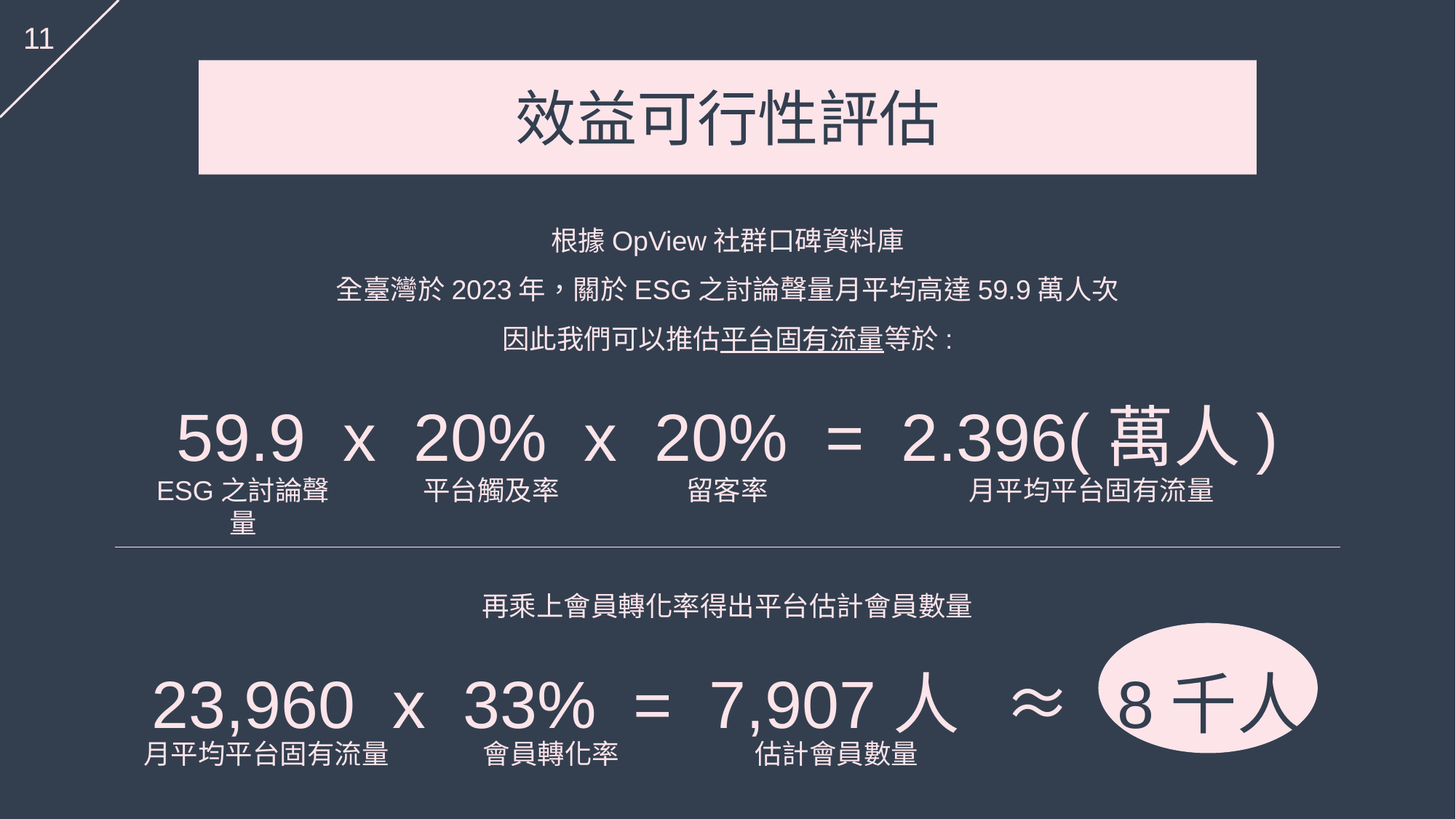

11

效益可行性評估
根據OpView社群口碑資料庫
全臺灣於2023年，關於ESG之討論聲量月平均高達59.9萬人次
因此我們可以推估平台固有流量等於:
59.9  x  20%  x  20%  =  2.396(萬人)
ESG之討論聲量
平台觸及率
留客率
月平均平台固有流量
再乘上會員轉化率得出平台估計會員數量
23,960  x  33%  =  7,907人   ≈  8千人

月平均平台固有流量
會員轉化率
估計會員數量